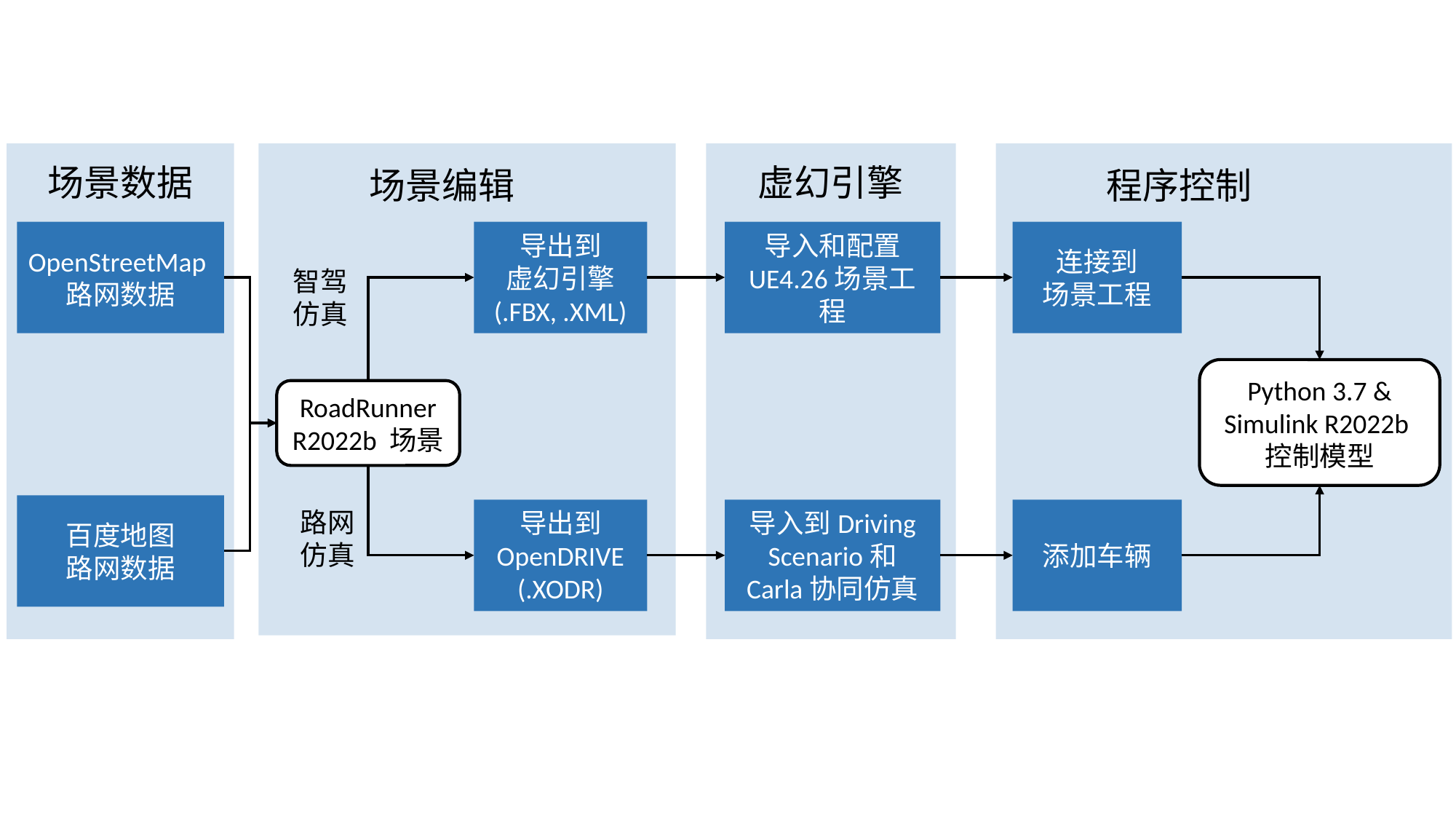

场景数据
虚幻引擎
程序控制
场景编辑
OpenStreetMap路网数据
导出到
虚幻引擎
(.FBX, .XML)
导入和配置
UE4.26场景工程
连接到
场景工程
智驾
仿真
Python 3.7 & Simulink R2022b
控制模型
RoadRunner R2022b 场景
百度地图
路网数据
路网
仿真
添加车辆
导出到
OpenDRIVE
(.XODR)
导入到Driving Scenario和 Carla协同仿真